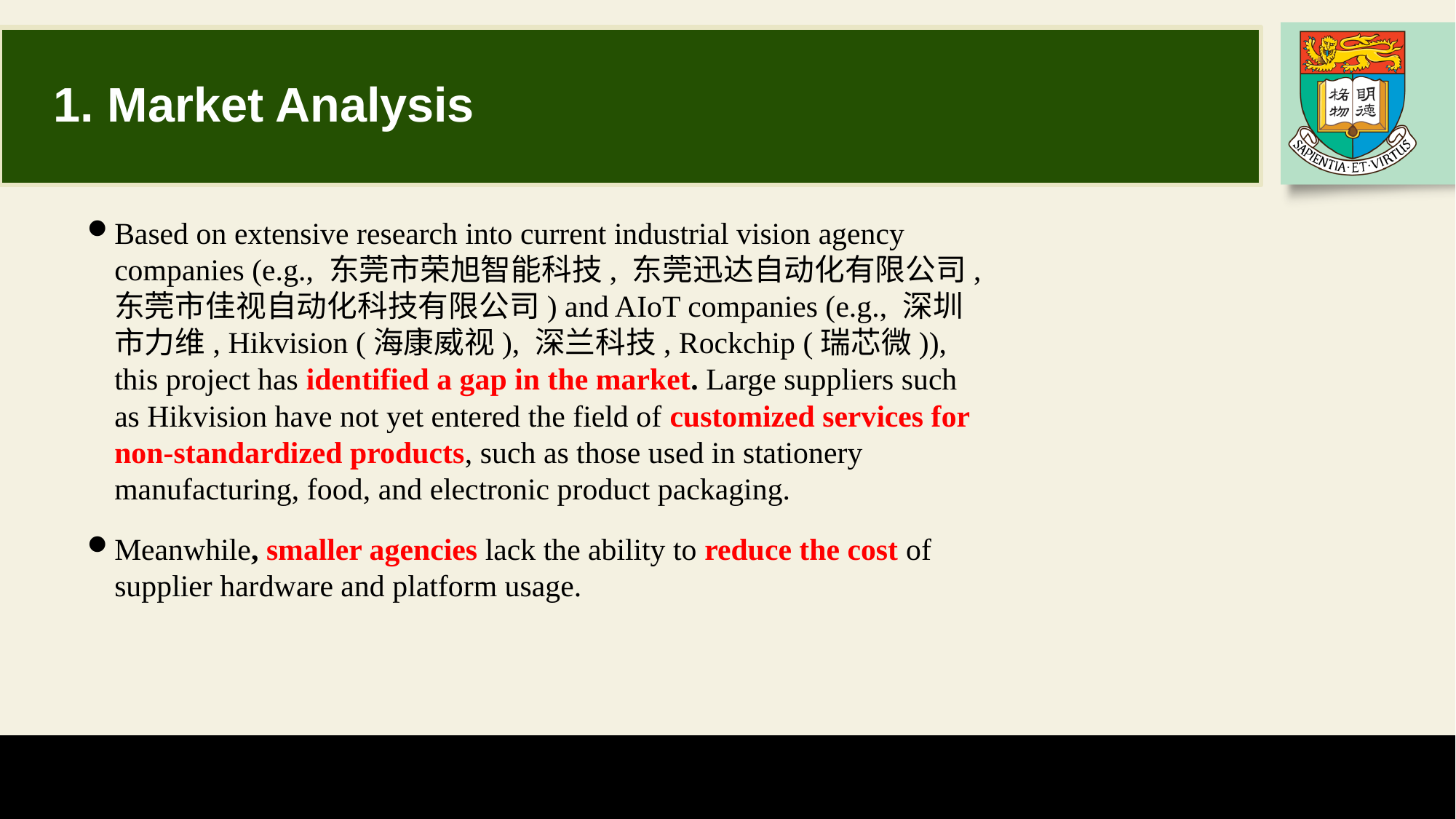

# 1. Market Analysis
Based on extensive research into current industrial vision agency companies (e.g., 东莞市荣旭智能科技, 东莞迅达自动化有限公司, 东莞市佳视自动化科技有限公司) and AIoT companies (e.g., 深圳市力维, Hikvision (海康威视), 深兰科技, Rockchip (瑞芯微)), this project has identified a gap in the market. Large suppliers such as Hikvision have not yet entered the field of customized services for non-standardized products, such as those used in stationery manufacturing, food, and electronic product packaging.
Meanwhile, smaller agencies lack the ability to reduce the cost of supplier hardware and platform usage.